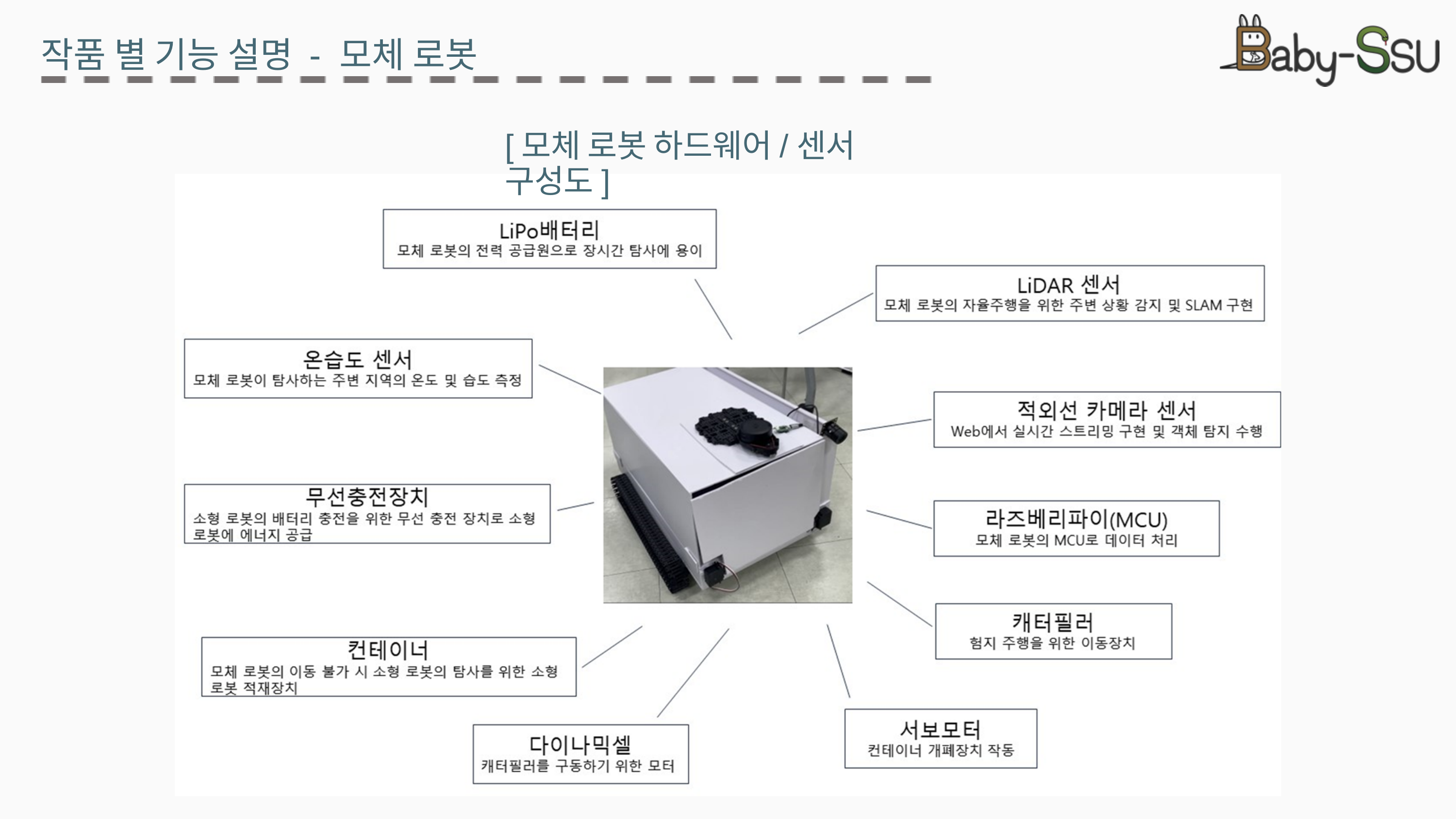

작품 별 기능 설명 - 모체 로봇

[모체 로봇 하드웨어/센서 구성도]